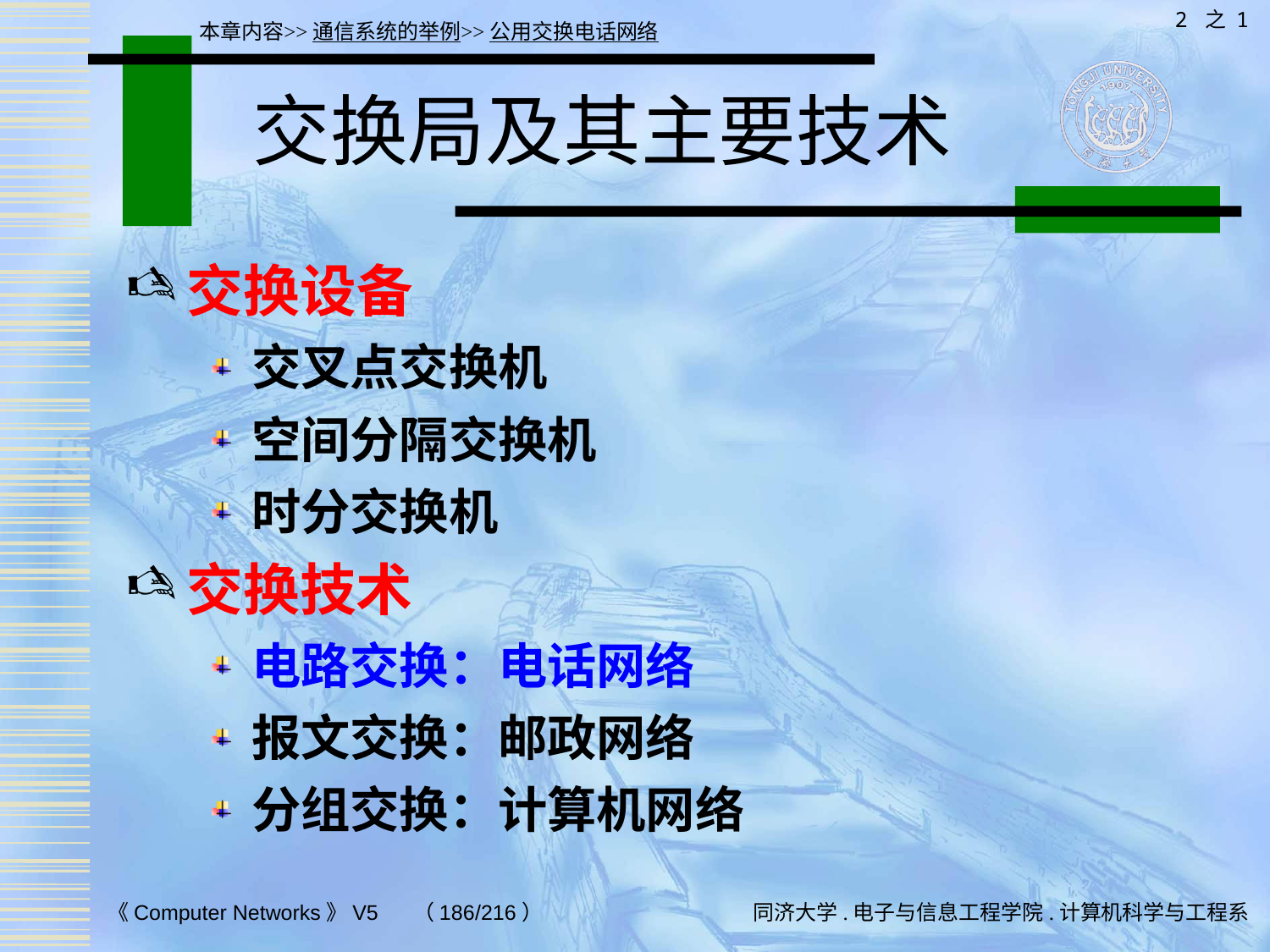

2 之 1
本章内容>>通信系统的举例>>公用交换电话网络
# 交换局及其主要技术
交换设备
交叉点交换机
空间分隔交换机
时分交换机
交换技术
电路交换：电话网络
报文交换：邮政网络
分组交换：计算机网络